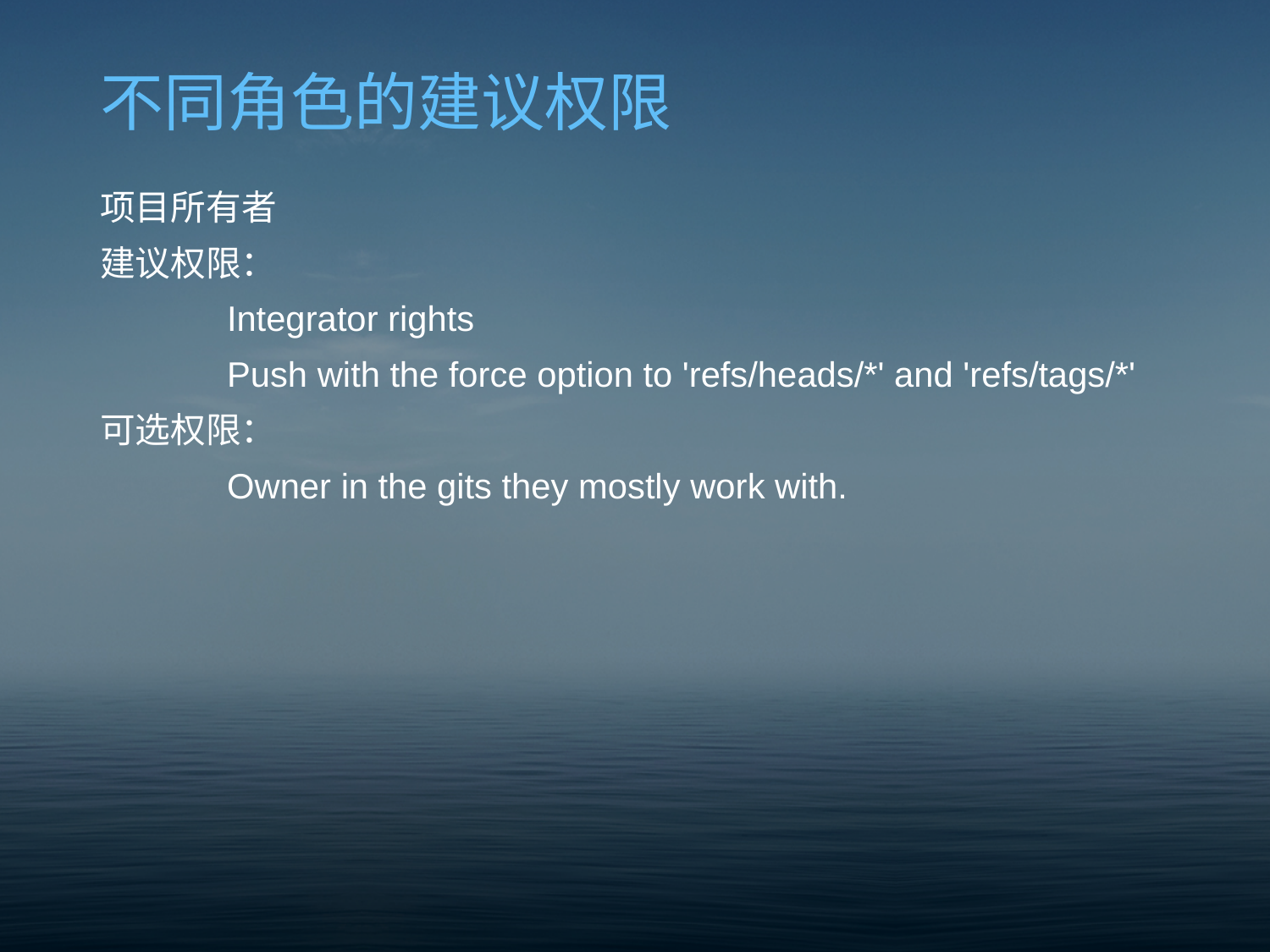

# 不同角色的建议权限
项目所有者
建议权限：
	Integrator rights
	Push with the force option to 'refs/heads/*' and 'refs/tags/*'
可选权限：
	Owner in the gits they mostly work with.